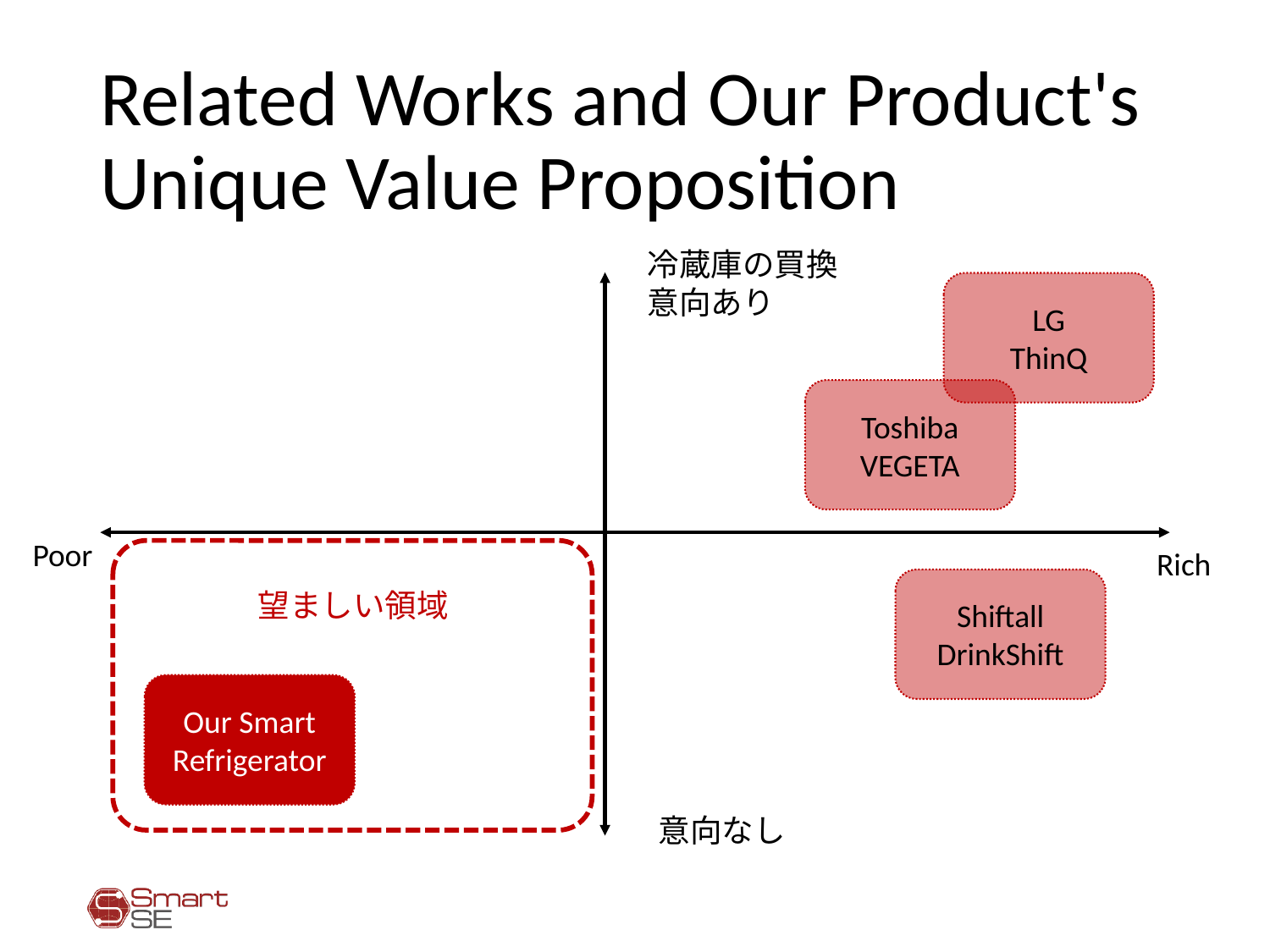

# Related Works and Our Product's Unique Value Proposition
冷蔵庫の買換意向あり
LG
ThinQ
Toshiba
VEGETA
Poor
Rich

Shiftall
DrinkShift
望ましい領域
Our Smart Refrigerator
意向なし